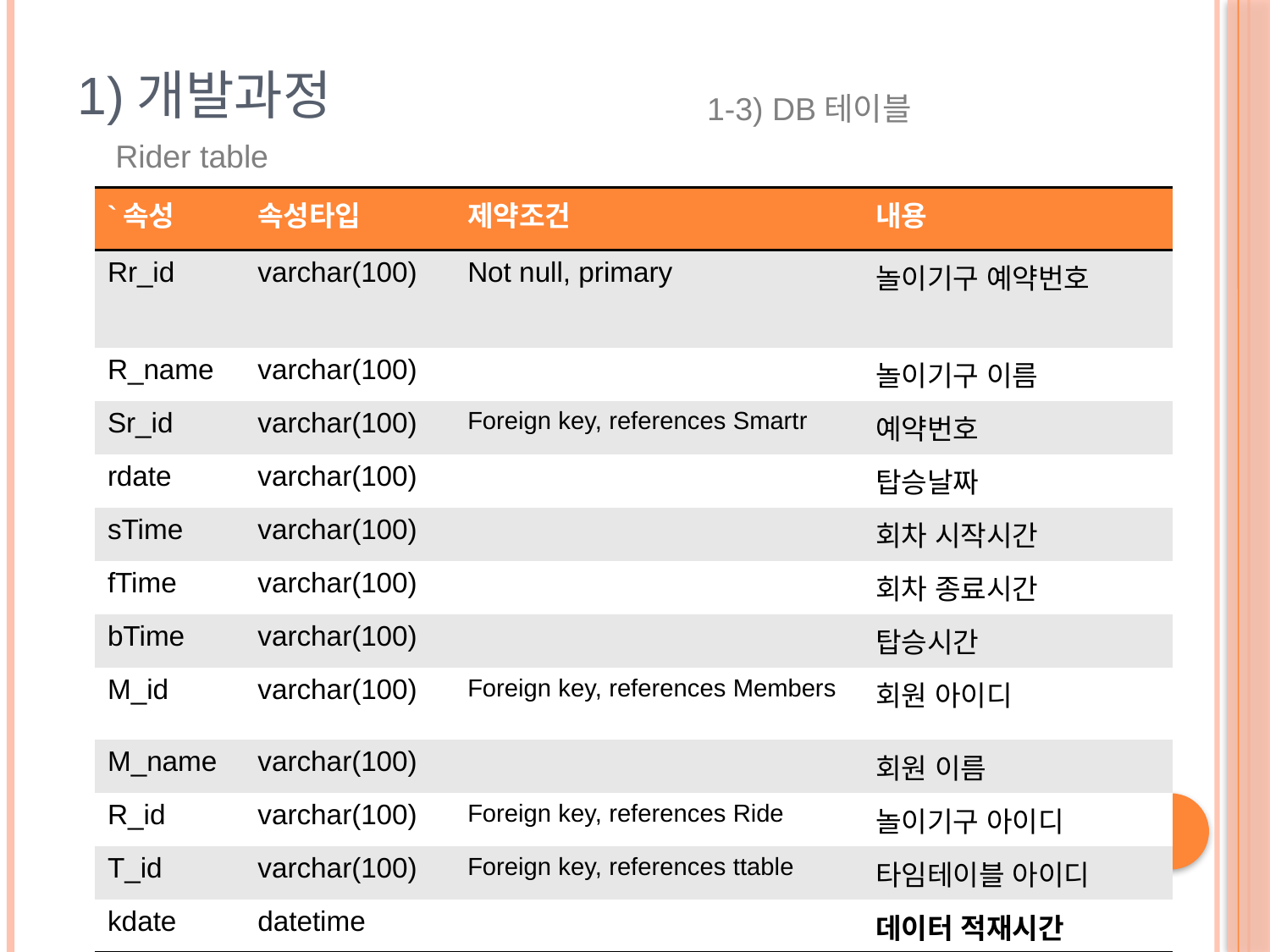

# 1)개발과정
1-3) DB테이블
Rider table
| `속성 | 속성타입 | 제약조건 | 내용 |
| --- | --- | --- | --- |
| Rr\_id | varchar(100) | Not null, primary | 놀이기구 예약번호 |
| R\_name | varchar(100) |  | 놀이기구 이름 |
| Sr\_id | varchar(100) | Foreign key, references Smartr | 예약번호 |
| rdate | varchar(100) |  | 탑승날짜 |
| sTime | varchar(100) |  | 회차 시작시간 |
| fTime | varchar(100) |  | 회차 종료시간 |
| bTime | varchar(100) |  | 탑승시간 |
| M\_id | varchar(100) | Foreign key, references Members | 회원 아이디 |
| M\_name | varchar(100) |  | 회원 이름 |
| R\_id | varchar(100) | Foreign key, references Ride | 놀이기구 아이디 |
| T\_id | varchar(100) | Foreign key, references ttable | 타임테이블 아이디 |
| kdate | datetime |  | 데이터 적재시간 |